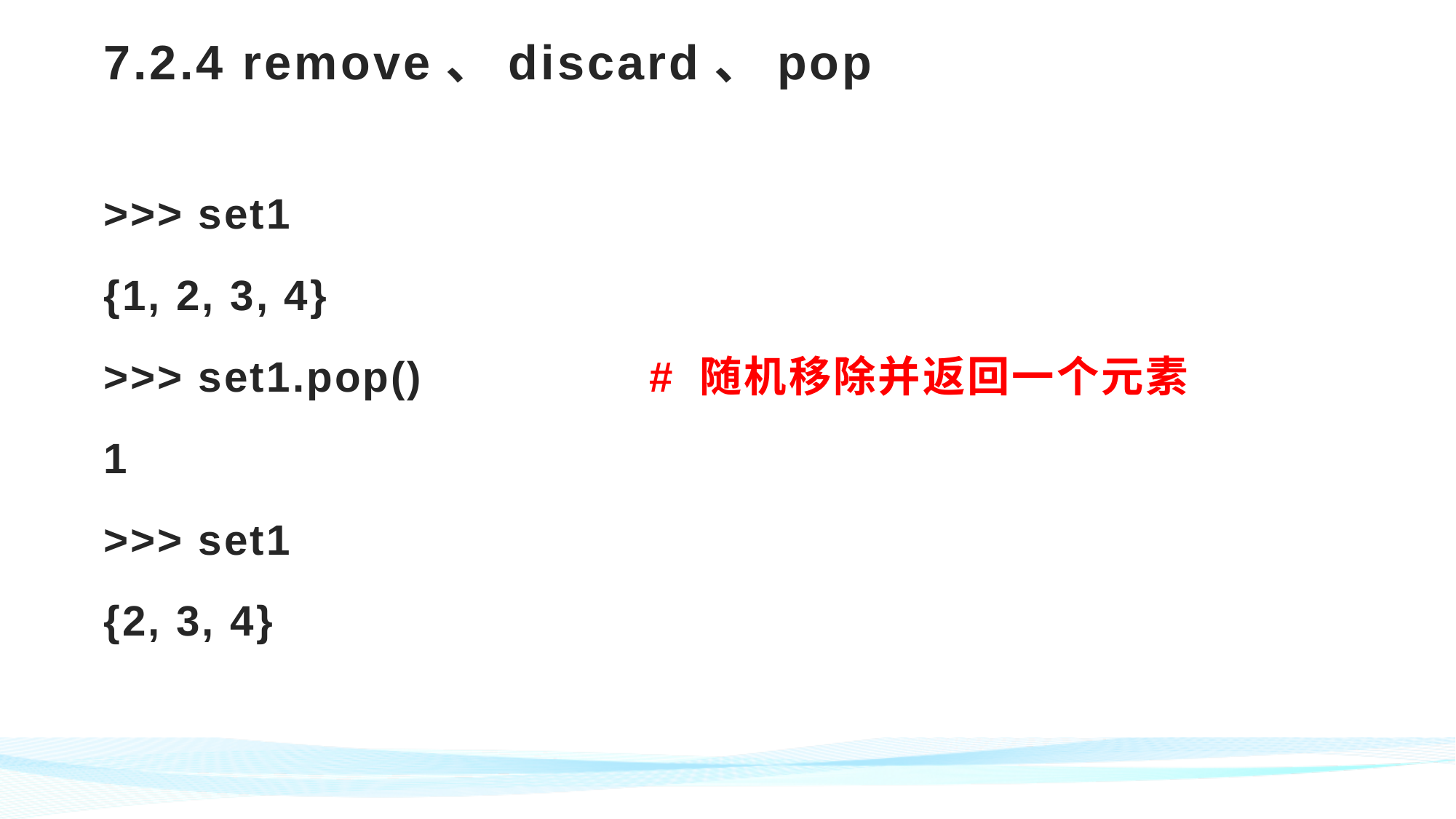

# 7.2.4 remove、discard、pop
>>> set1
{1, 2, 3, 4}
>>> set1.pop()              	# 随机移除并返回一个元素
1
>>> set1
{2, 3, 4}

86